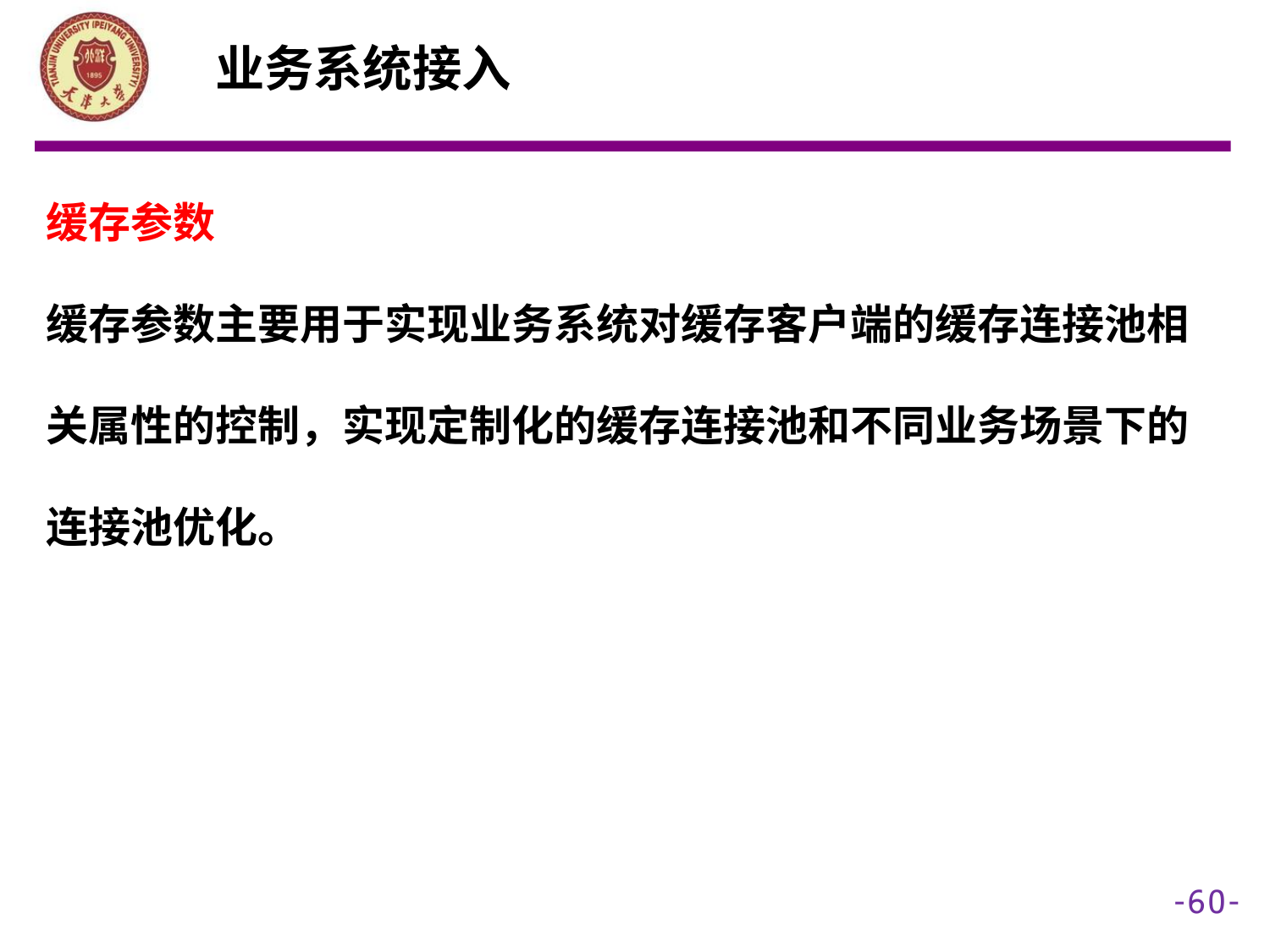

业务系统接入
缓存参数
缓存参数主要用于实现业务系统对缓存客户端的缓存连接池相关属性的控制，实现定制化的缓存连接池和不同业务场景下的连接池优化。